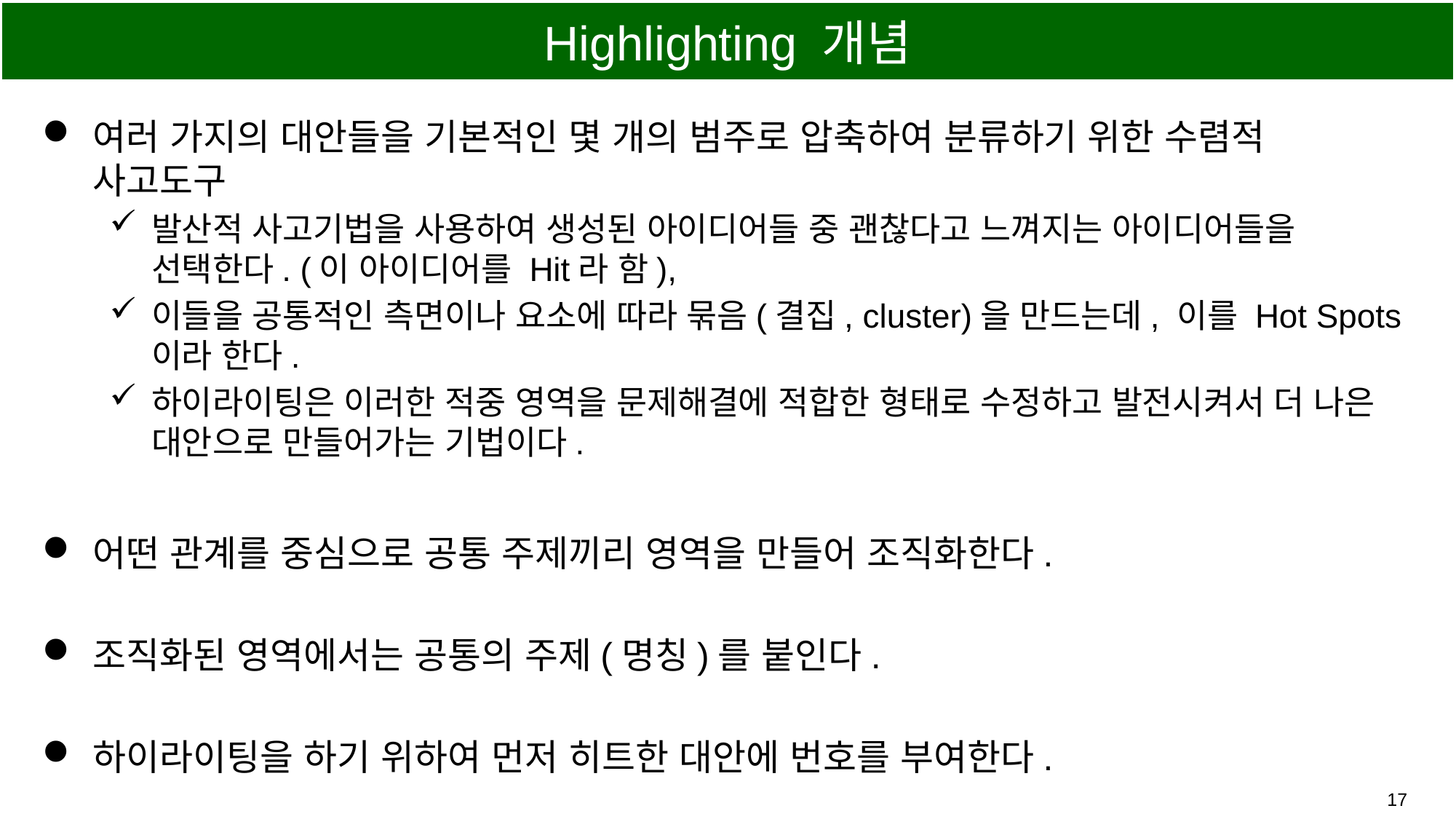

# Highlighting 개념
여러 가지의 대안들을 기본적인 몇 개의 범주로 압축하여 분류하기 위한 수렴적 사고도구
발산적 사고기법을 사용하여 생성된 아이디어들 중 괜찮다고 느껴지는 아이디어들을 선택한다. (이 아이디어를 Hit라 함),
이들을 공통적인 측면이나 요소에 따라 묶음(결집, cluster)을 만드는데, 이를 Hot Spots이라 한다.
하이라이팅은 이러한 적중 영역을 문제해결에 적합한 형태로 수정하고 발전시켜서 더 나은 대안으로 만들어가는 기법이다.

어떤 관계를 중심으로 공통 주제끼리 영역을 만들어 조직화한다.

조직화된 영역에서는 공통의 주제(명칭)를 붙인다.

하이라이팅을 하기 위하여 먼저 히트한 대안에 번호를 부여한다.